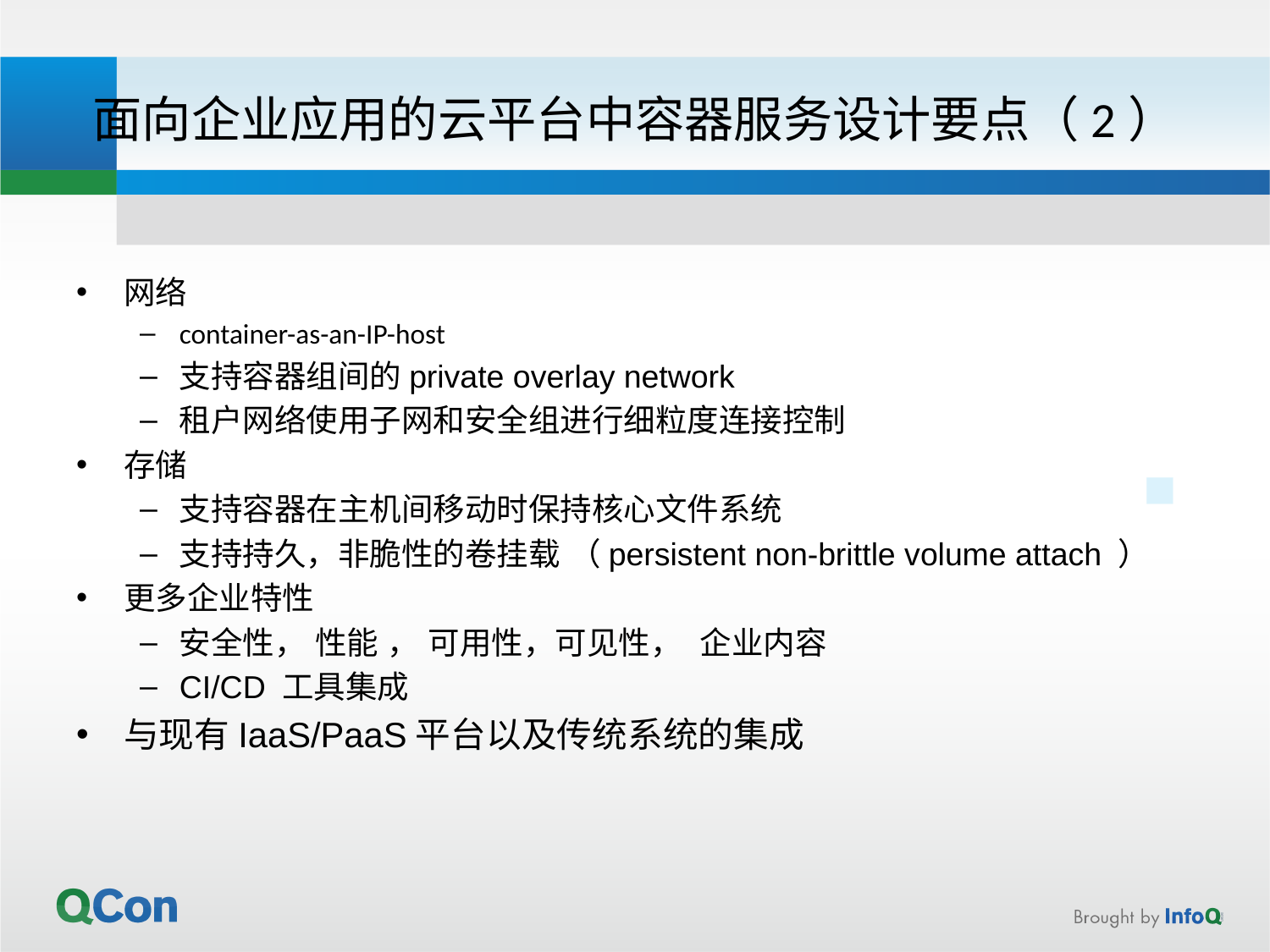

# 面向企业应用的云平台中容器服务设计要点（2）
网络
container-as-an-IP-host
支持容器组间的private overlay network
租户网络使用子网和安全组进行细粒度连接控制
存储
支持容器在主机间移动时保持核心文件系统
支持持久，非脆性的卷挂载 （persistent non-brittle volume attach ）
更多企业特性
安全性， 性能 ， 可用性，可见性，  企业内容
CI/CD 工具集成
与现有IaaS/PaaS平台以及传统系统的集成